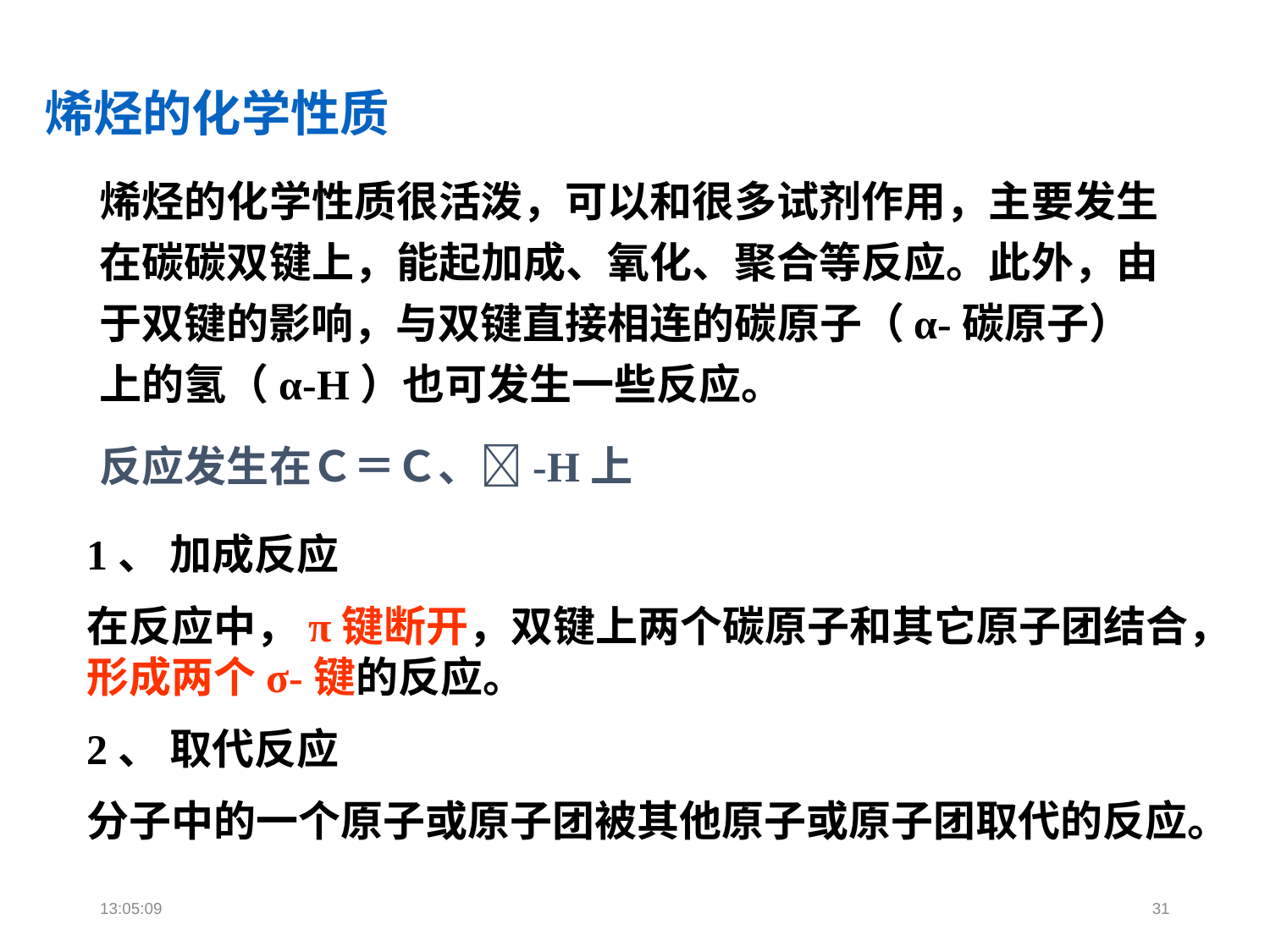

烯烃的化学性质
烯烃的化学性质很活泼，可以和很多试剂作用，主要发生在碳碳双键上，能起加成、氧化、聚合等反应。此外，由于双键的影响，与双键直接相连的碳原子（α-碳原子）上的氢（α-H）也可发生一些反应。
反应发生在Ｃ＝Ｃ、α-H上

1、 加成反应
在反应中，π键断开，双键上两个碳原子和其它原子团结合，形成两个σ-键的反应。
2、 取代反应
分子中的一个原子或原子团被其他原子或原子团取代的反应。
13:05:09
31